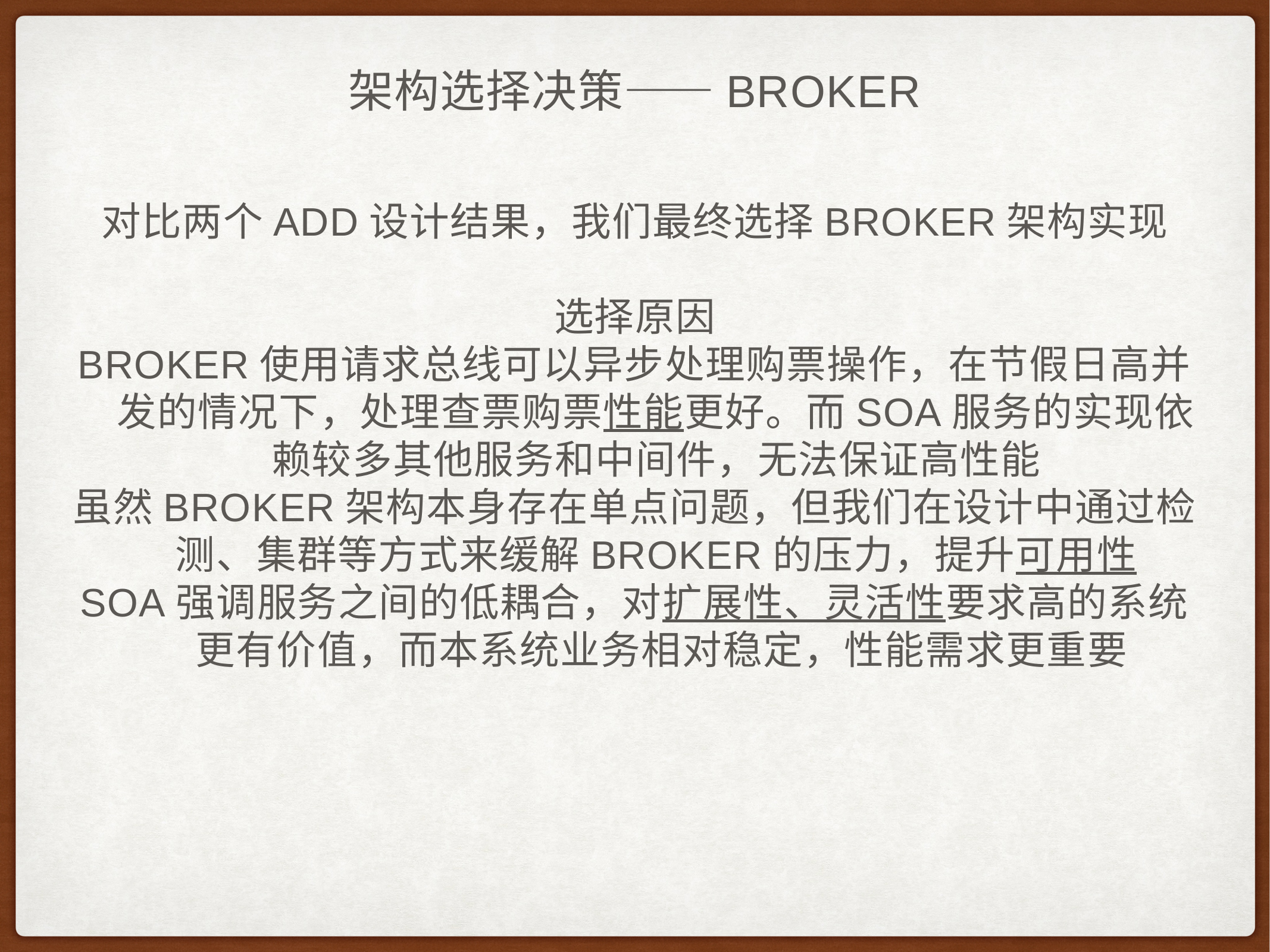

# 架构选择决策——Broker
对比两个ADD设计结果，我们最终选择broker架构实现

选择原因
broker使用请求总线可以异步处理购票操作，在节假日高并发的情况下，处理查票购票性能更好。而SOA服务的实现依赖较多其他服务和中间件，无法保证高性能
虽然broker架构本身存在单点问题，但我们在设计中通过检测、集群等方式来缓解broker的压力，提升可用性
SOA强调服务之间的低耦合，对扩展性、灵活性要求高的系统更有价值，而本系统业务相对稳定，性能需求更重要